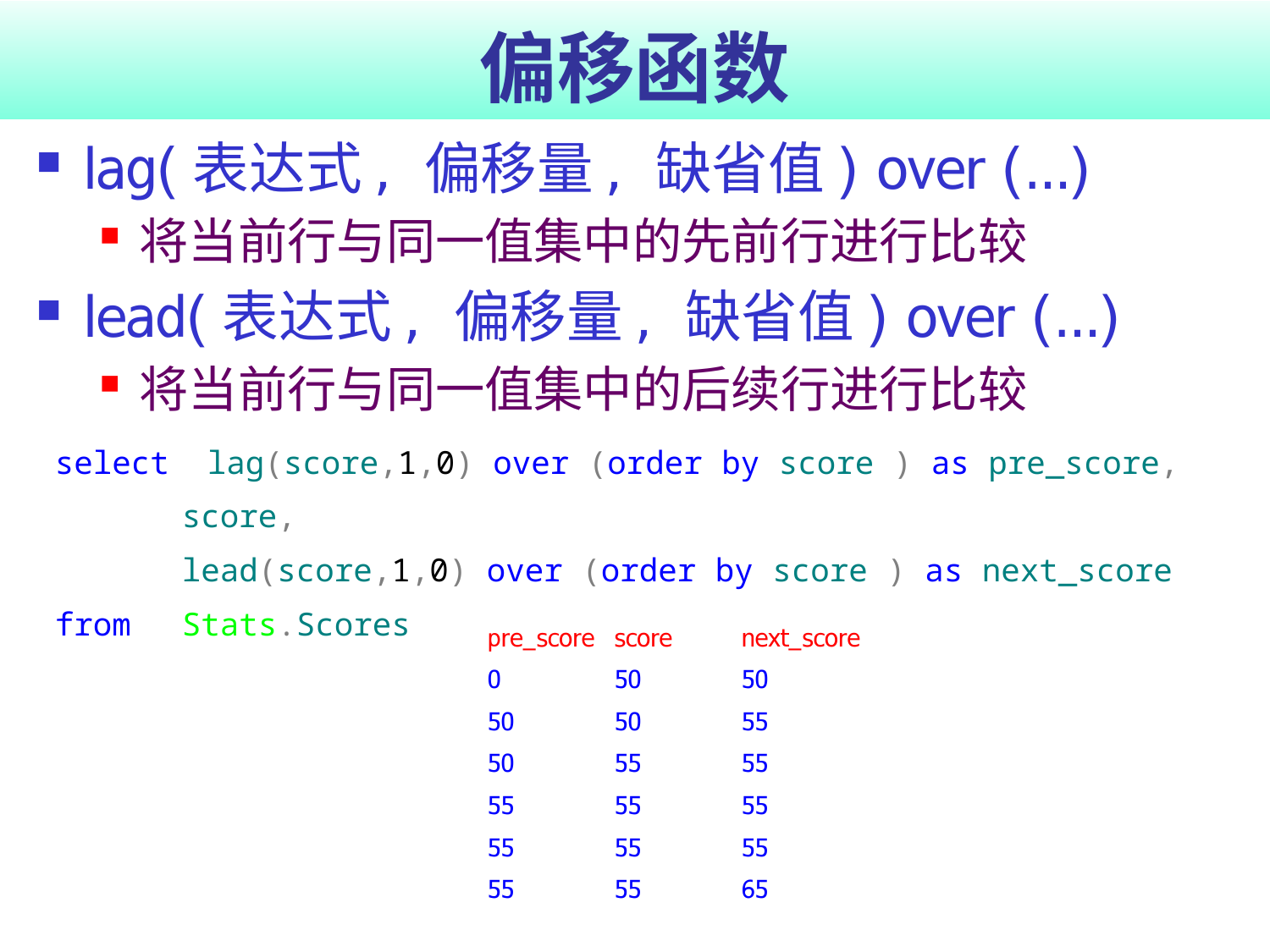

# 偏移函数
lag(表达式, 偏移量, 缺省值) over (…)
将当前行与同一值集中的先前行进行比较
lead(表达式, 偏移量, 缺省值) over (…)
将当前行与同一值集中的后续行进行比较

select  lag(score,1,0) over (order by score ) as pre_score,
	score,
	lead(score,1,0) over (order by score ) as next_score
from 	Stats.Scores
pre_score	score	next_score
0	50	50
50	50	55
50	55	55
55	55	55
55	55	55
55	55	65